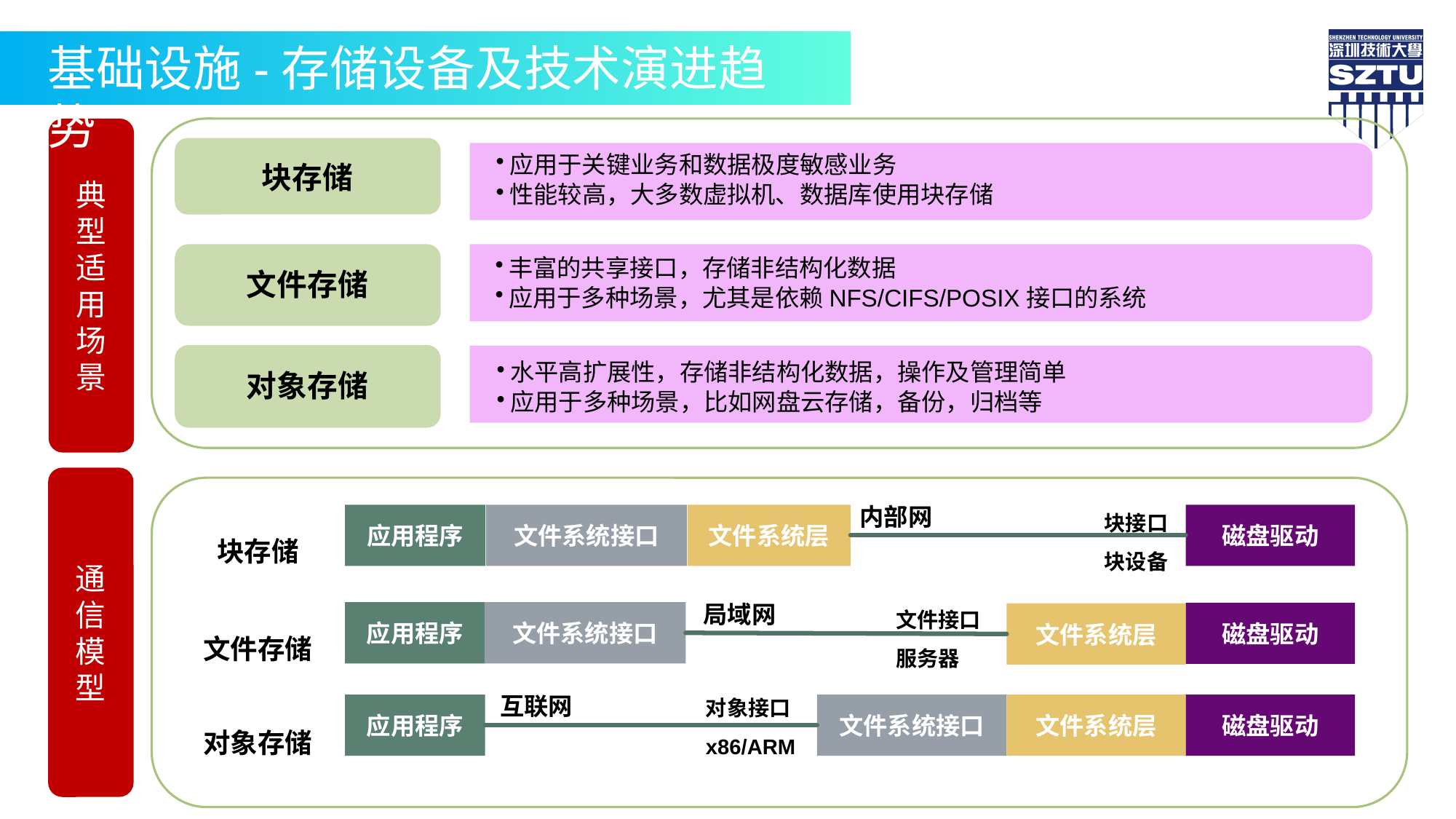

基础设施-存储设备及技术演进趋势

典型适用场景

块存储
应用于关键业务和数据极度敏感业务
性能较高，大多数虚拟机、数据库使用块存储

文件存储
丰富的共享接口，存储非结构化数据
应用于多种场景，尤其是依赖NFS/CIFS/POSIX接口的系统

对象存储
水平高扩展性，存储非结构化数据，操作及管理简单
应用于多种场景，比如网盘云存储，备份，归档等
通信模型

块存储
块接口
块设备
内部网
文件系统接口
应用程序
文件系统层
磁盘驱动
文件存储
文件接口
服务器
局域网
文件系统接口
应用程序
磁盘驱动
文件系统层
对象存储
对象接口
x86/ARM
互联网
应用程序
文件系统接口
文件系统层
磁盘驱动